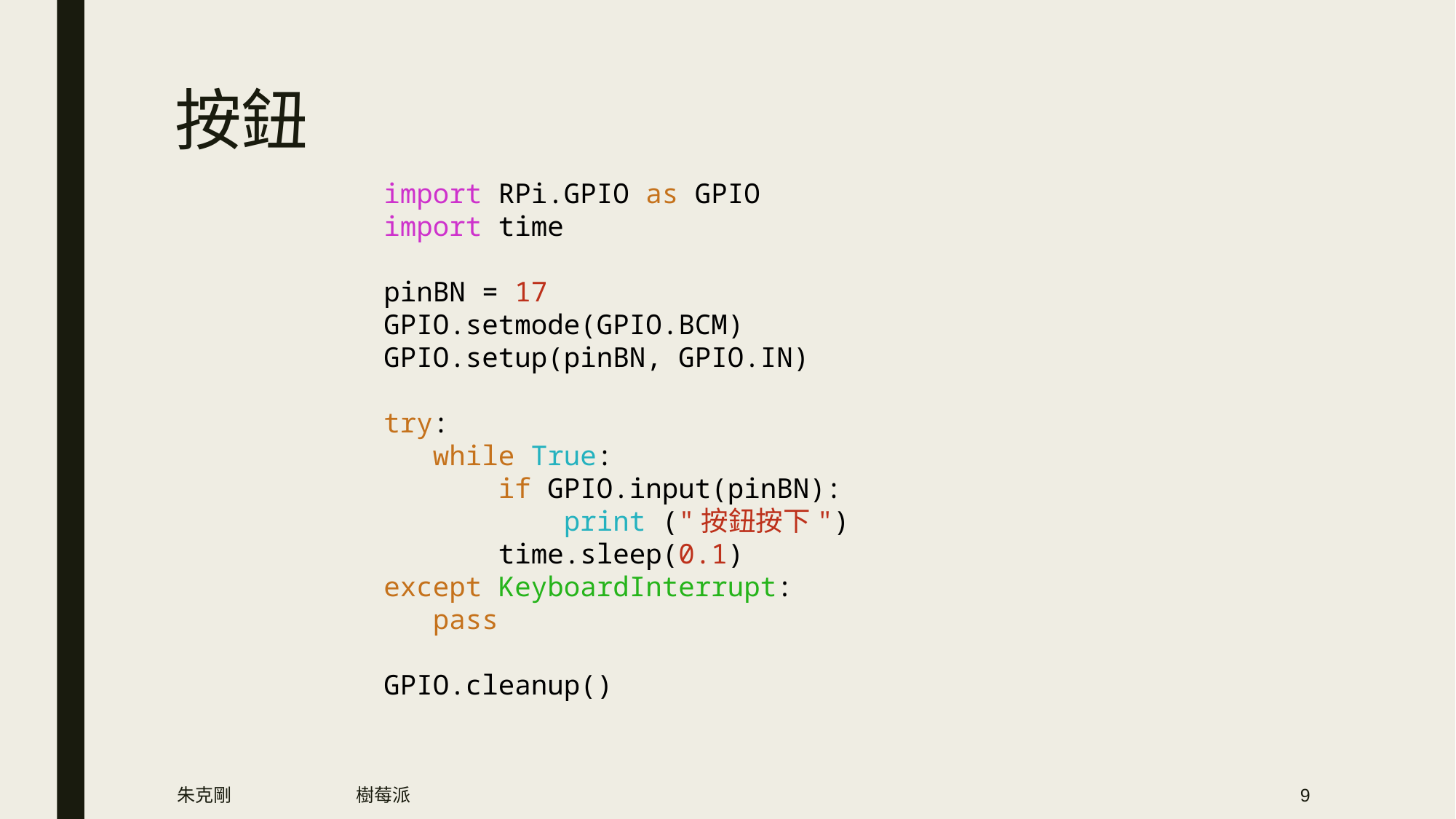

# 按鈕
import RPi.GPIO as GPIO
import time

pinBN = 17
GPIO.setmode(GPIO.BCM)
GPIO.setup(pinBN, GPIO.IN)

try:
   while True:
       if GPIO.input(pinBN):
           print ("按鈕按下")
       time.sleep(0.1)
except KeyboardInterrupt:
   pass

GPIO.cleanup()
朱克剛
樹莓派
9